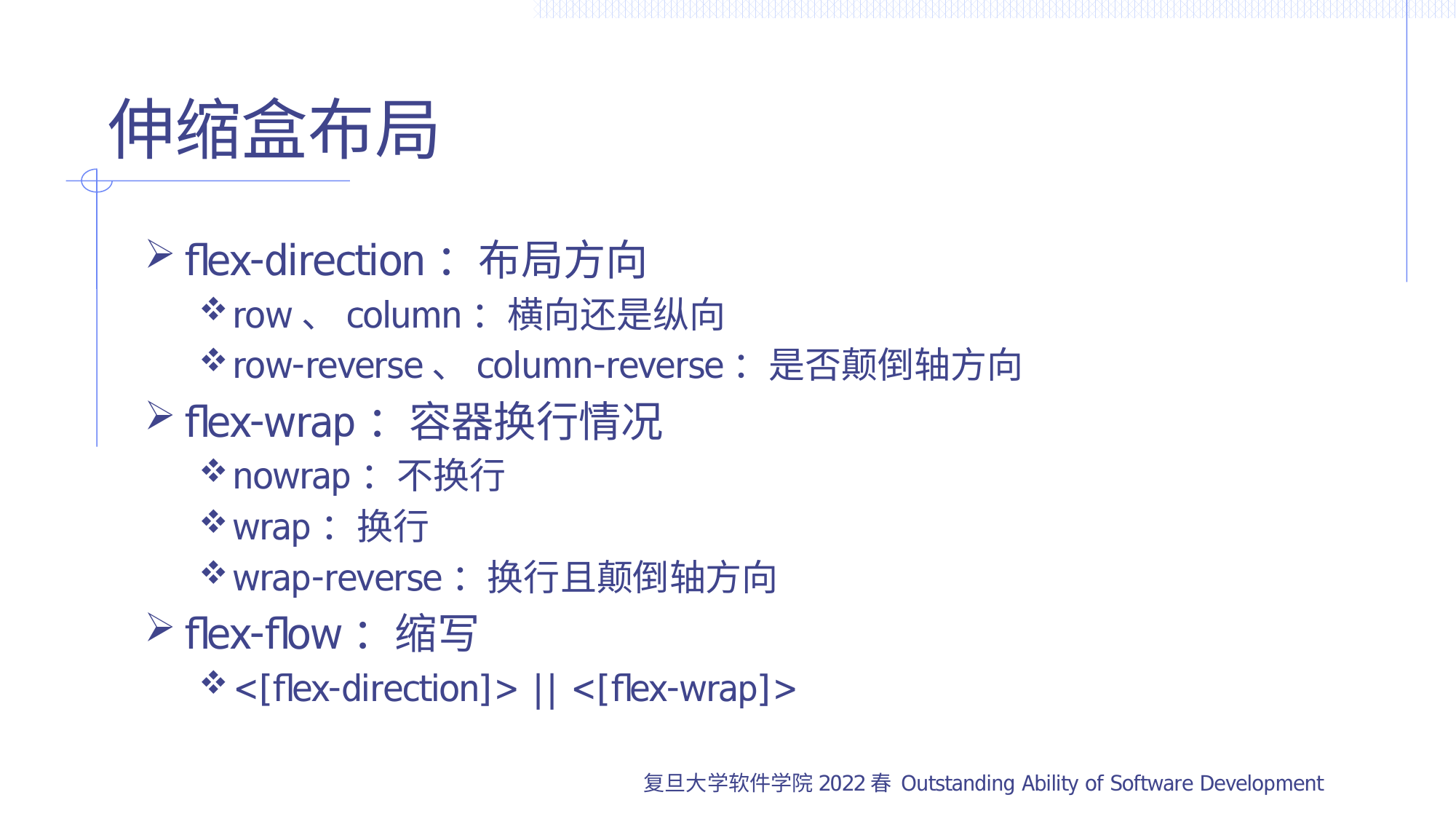

# 伸缩盒布局
flex-direction：布局方向
row、column：横向还是纵向
row-reverse、column-reverse：是否颠倒轴方向
flex-wrap：容器换行情况
nowrap：不换行
wrap：换行
wrap-reverse：换行且颠倒轴方向
flex-flow：缩写
<[flex-direction]> || <[flex-wrap]>